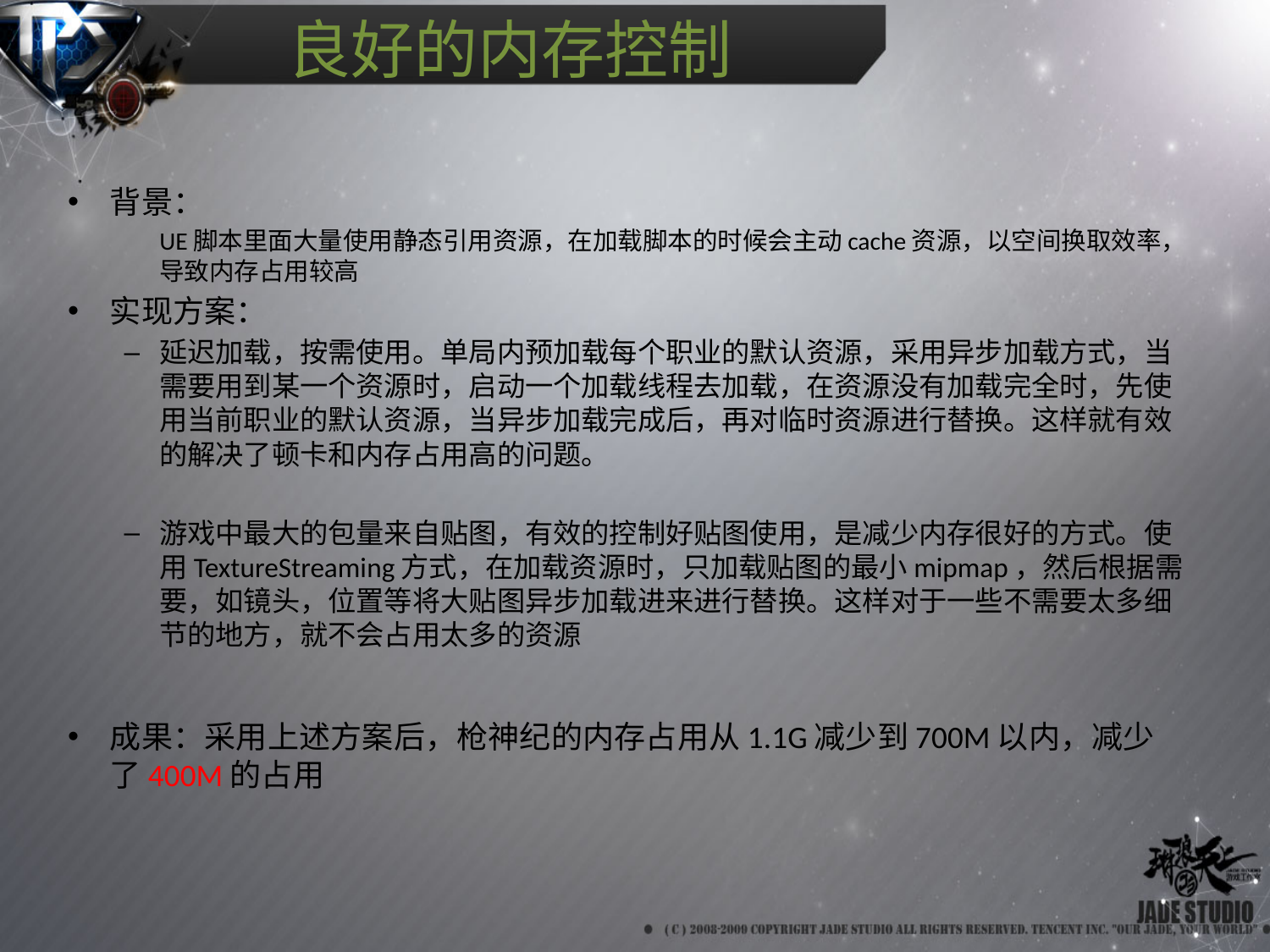

# 良好的内存控制
背景：
	UE脚本里面大量使用静态引用资源，在加载脚本的时候会主动cache资源，以空间换取效率，导致内存占用较高
实现方案：
延迟加载，按需使用。单局内预加载每个职业的默认资源，采用异步加载方式，当需要用到某一个资源时，启动一个加载线程去加载，在资源没有加载完全时，先使用当前职业的默认资源，当异步加载完成后，再对临时资源进行替换。这样就有效的解决了顿卡和内存占用高的问题。

游戏中最大的包量来自贴图，有效的控制好贴图使用，是减少内存很好的方式。使用TextureStreaming方式，在加载资源时，只加载贴图的最小mipmap，然后根据需要，如镜头，位置等将大贴图异步加载进来进行替换。这样对于一些不需要太多细节的地方，就不会占用太多的资源

成果：采用上述方案后，枪神纪的内存占用从1.1G减少到700M以内，减少了400M的占用